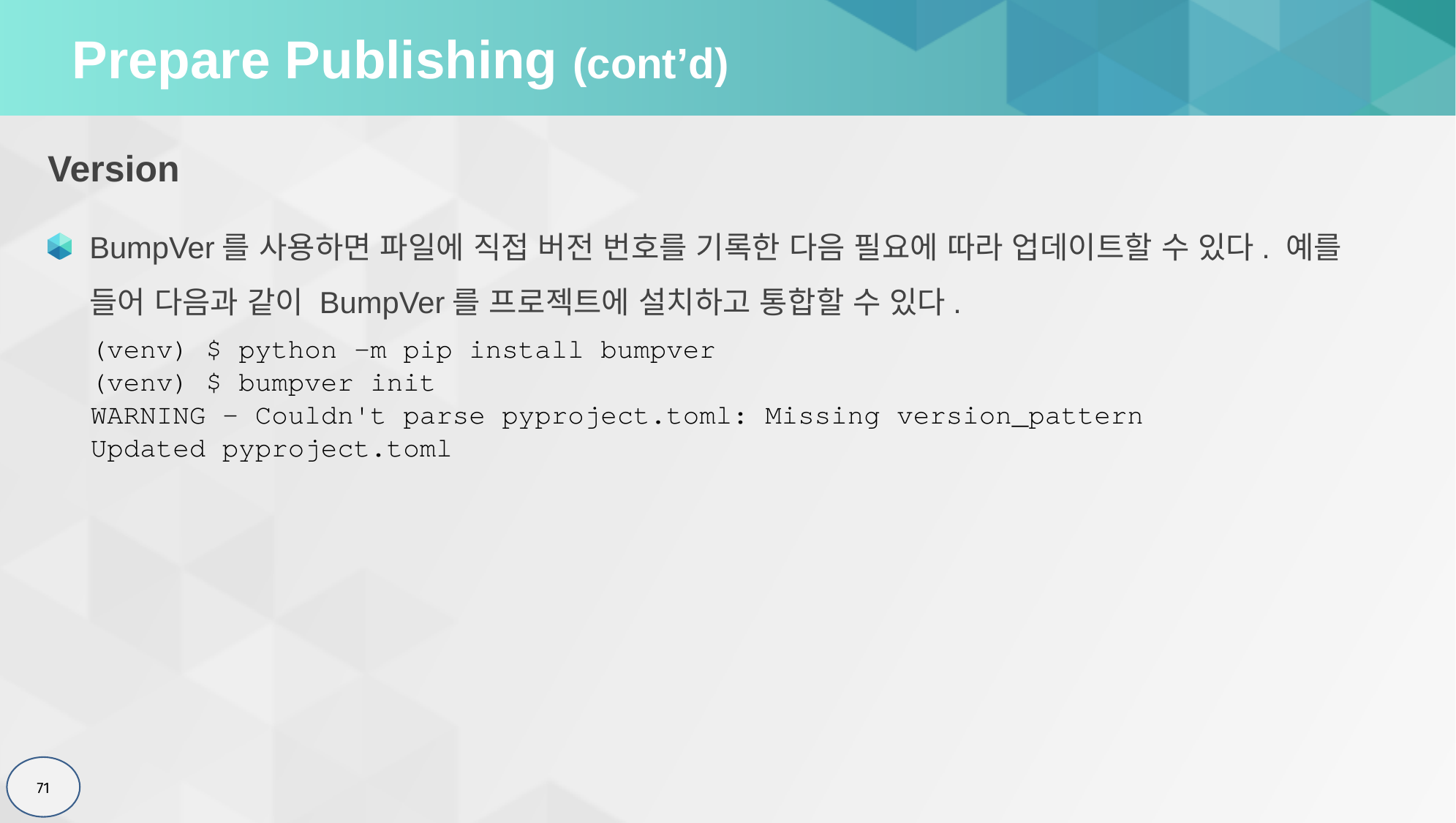

# Prepare Publishing (cont’d)
Version
BumpVer를 사용하면 파일에 직접 버전 번호를 기록한 다음 필요에 따라 업데이트할 수 있다. 예를 들어 다음과 같이 BumpVer를 프로젝트에 설치하고 통합할 수 있다.

(venv) $ python -m pip install bumpver
(venv) $ bumpver init
WARNING - Couldn't parse pyproject.toml: Missing version_pattern
Updated pyproject.toml